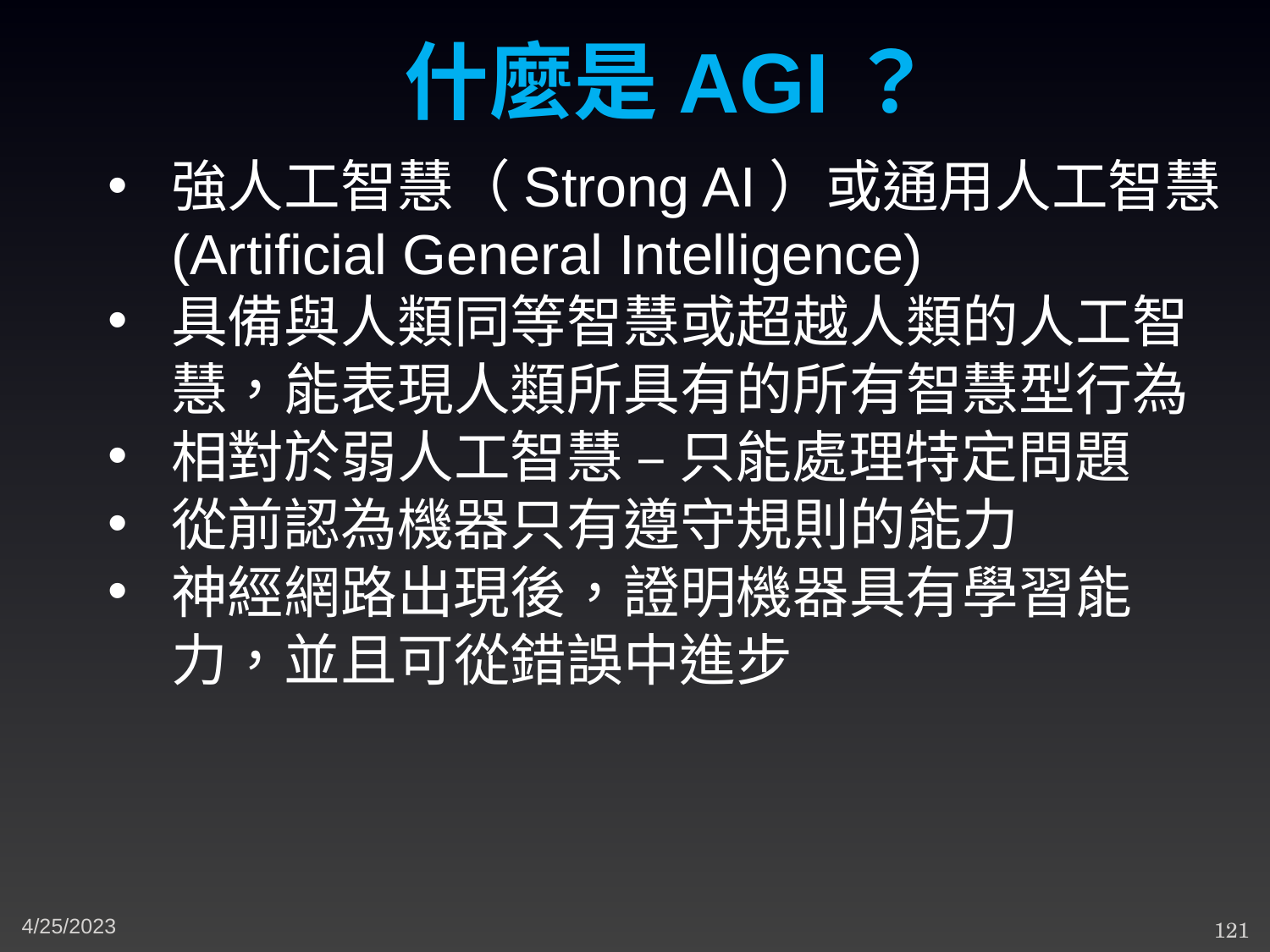

什麼是AGI？
強人工智慧（Strong AI）或通用人工智慧(Artificial General Intelligence)
具備與人類同等智慧或超越人類的人工智慧，能表現人類所具有的所有智慧型行為
相對於弱人工智慧 – 只能處理特定問題
從前認為機器只有遵守規則的能力
神經網路出現後，證明機器具有學習能力，並且可從錯誤中進步

4/25/2023
121